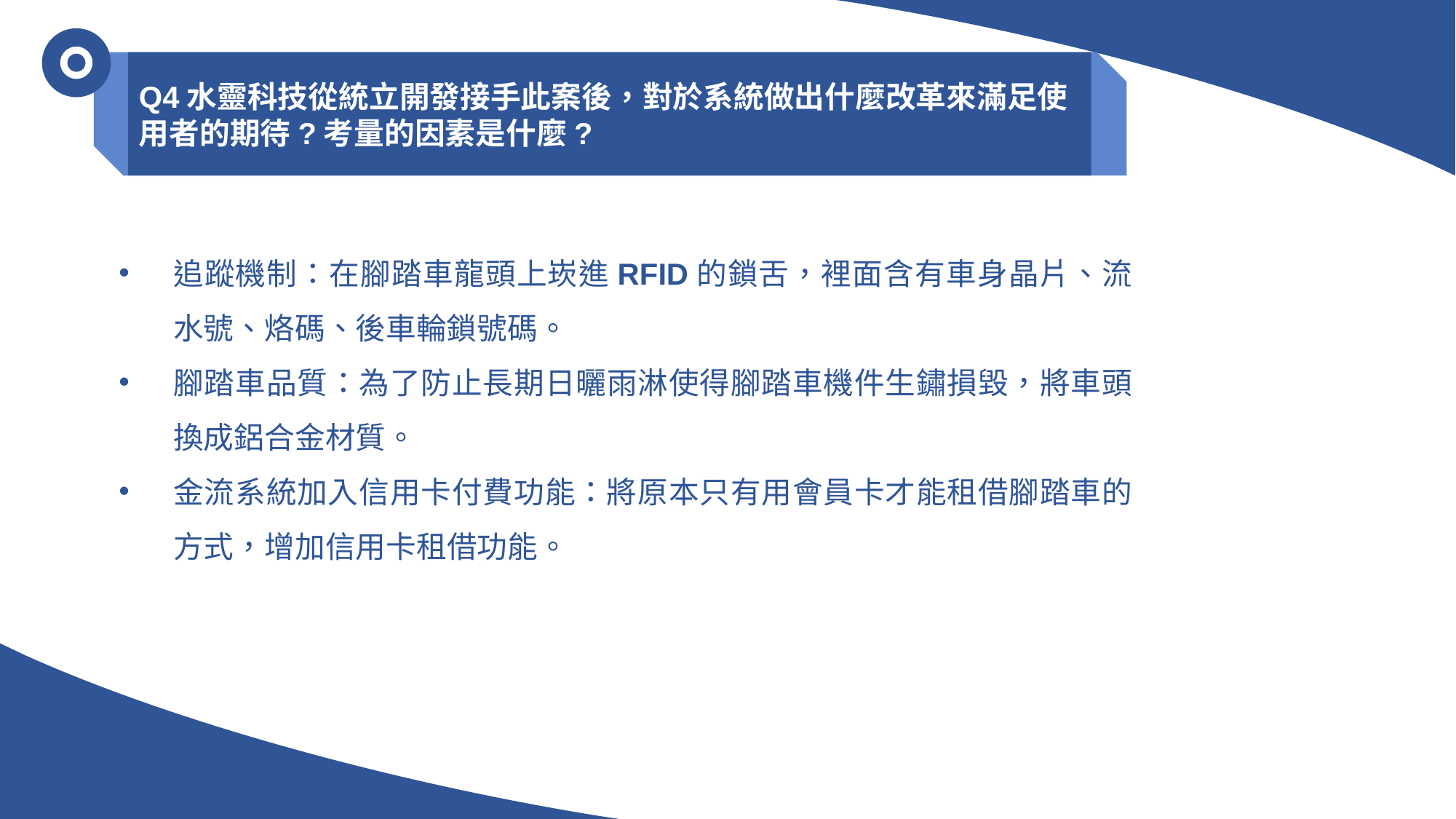

Q4水靈科技從統立開發接手此案後，對於系統做出什麼改革來滿足使用者的期待?考量的因素是什麼?
追蹤機制：在腳踏車龍頭上崁進RFID的鎖舌，裡面含有車身晶片、流水號、烙碼、後車輪鎖號碼。
腳踏車品質：為了防止長期日曬雨淋使得腳踏車機件生鏽損毀，將車頭換成鋁合金材質。
金流系統加入信用卡付費功能：將原本只有用會員卡才能租借腳踏車的方式，增加信用卡租借功能。